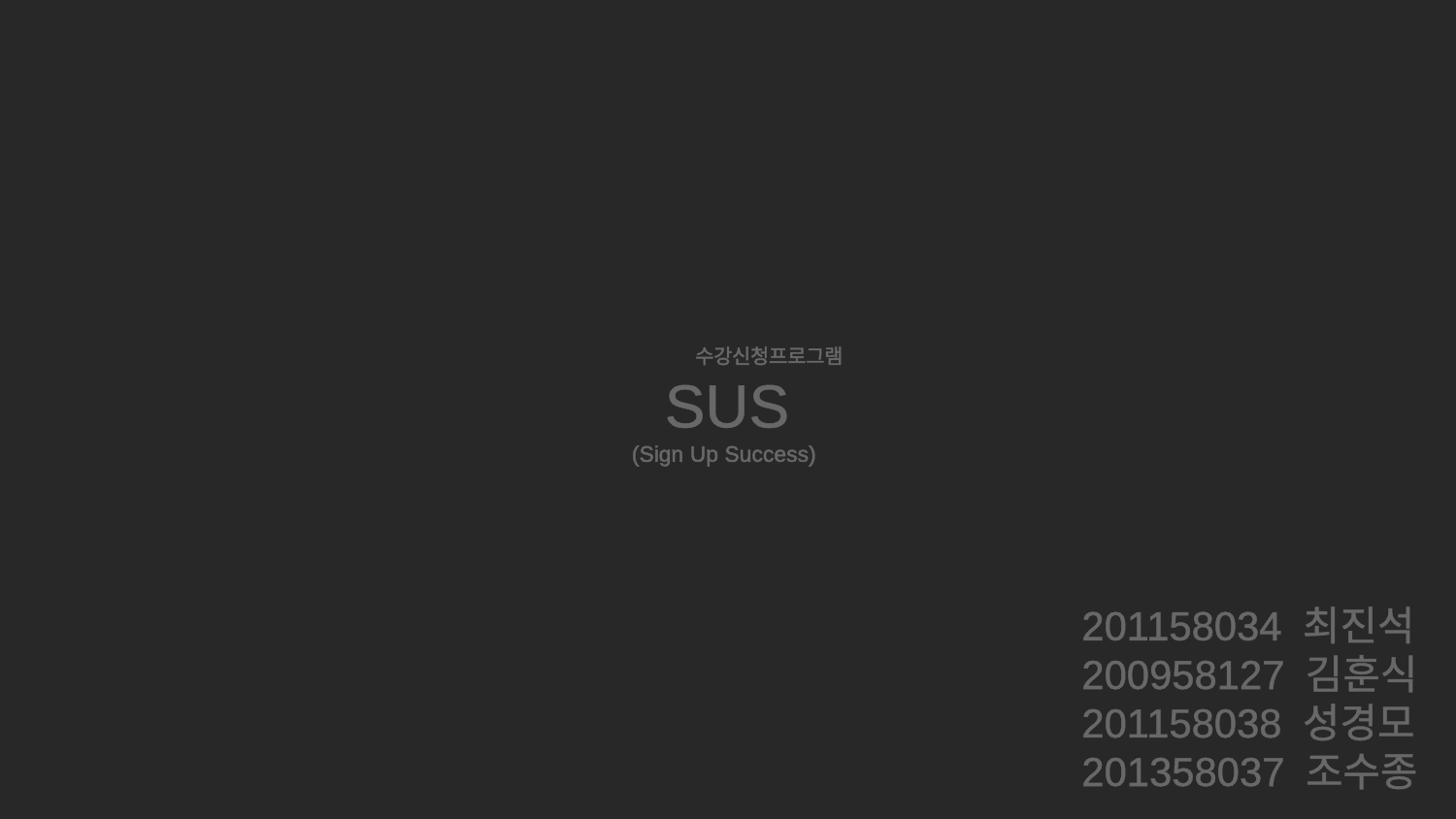

수강신청프로그램
SUS
(Sign Up Success)
201158034 최진석
200958127 김훈식
201158038 성경모
201358037 조수종